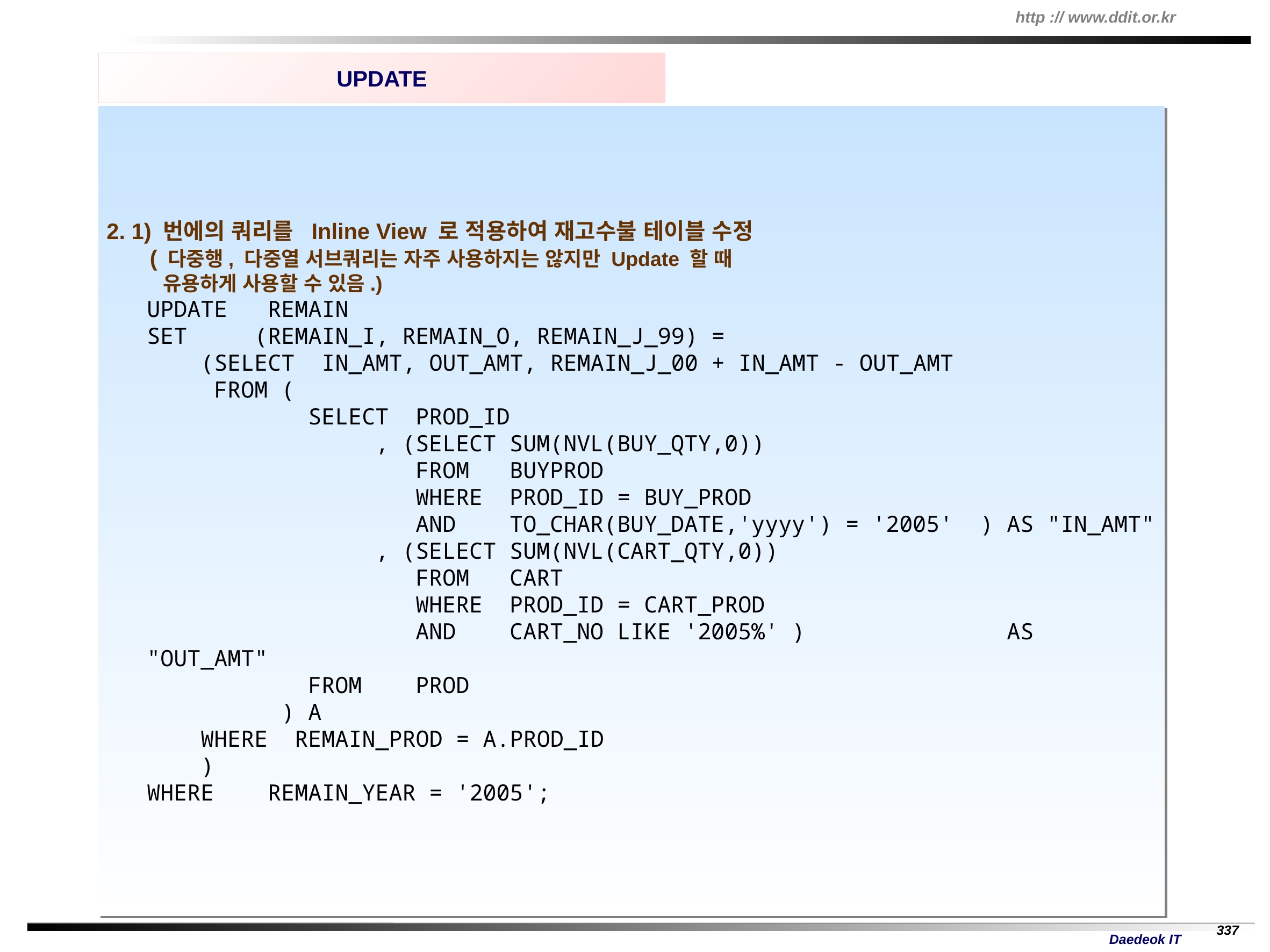

UPDATE
2. 1) 번에의 쿼리를  Inline View 로 적용하여 재고수불 테이블 수정
       ( 다중행, 다중열 서브쿼리는 자주 사용하지는 않지만 Update 할 때
          유용하게 사용할 수 있음.)
UPDATE   REMAIN
SET     (REMAIN_I, REMAIN_O, REMAIN_J_99) =
    (SELECT  IN_AMT, OUT_AMT, REMAIN_J_00 + IN_AMT - OUT_AMT
     FROM (
            SELECT  PROD_ID
                 , (SELECT SUM(NVL(BUY_QTY,0))
                    FROM   BUYPROD
                    WHERE  PROD_ID = BUY_PROD
                    AND    TO_CHAR(BUY_DATE,'yyyy') = '2005'  ) AS "IN_AMT"
                 , (SELECT SUM(NVL(CART_QTY,0))
                    FROM   CART
                    WHERE  PROD_ID = CART_PROD
                    AND    CART_NO LIKE '2005%' )               AS "OUT_AMT"
            FROM    PROD
          ) A
    WHERE  REMAIN_PROD = A.PROD_ID
    )
WHERE    REMAIN_YEAR = '2005';